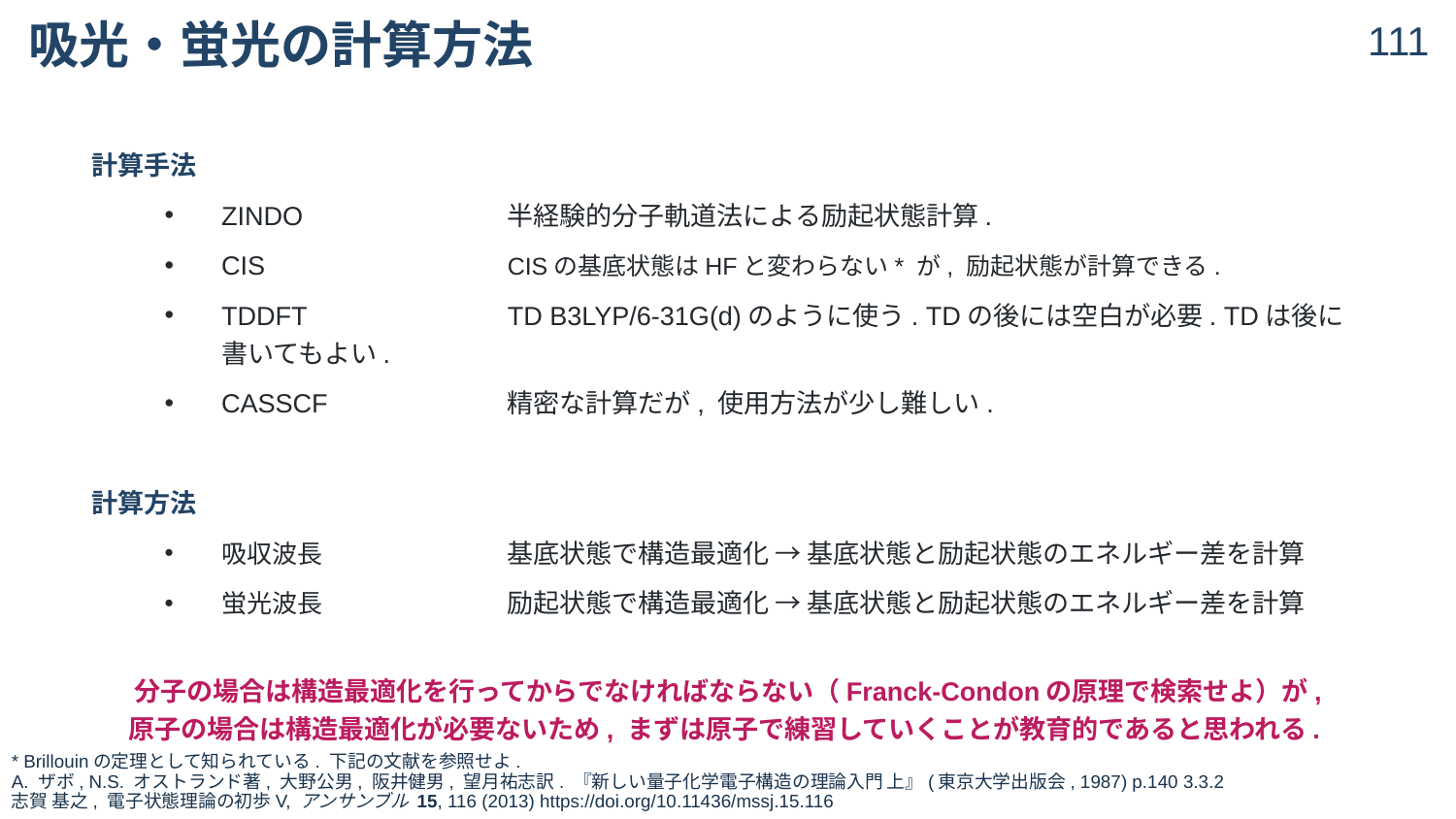

# 吸光・蛍光の計算方法
111
計算手法
ZINDO	半経験的分子軌道法による励起状態計算.
CIS	CISの基底状態はHFと変わらない* が, 励起状態が計算できる.
TDDFT	TD B3LYP/6-31G(d)のように使う. TDの後には空白が必要. TDは後に書いてもよい.
CASSCF	精密な計算だが, 使用方法が少し難しい.

計算方法
吸収波長	基底状態で構造最適化 → 基底状態と励起状態のエネルギー差を計算
蛍光波長	励起状態で構造最適化 → 基底状態と励起状態のエネルギー差を計算
分子の場合は構造最適化を行ってからでなければならない（Franck-Condonの原理で検索せよ）が,
原子の場合は構造最適化が必要ないため, まずは原子で練習していくことが教育的であると思われる.
* Brillouinの定理として知られている. 下記の文献を参照せよ.
A. ザボ, N.S. オストランド著, 大野公男, 阪井健男, 望月祐志訳. 『新しい量子化学電子構造の理論入門 上』(東京大学出版会, 1987) p.140 3.3.2
志賀 基之, 電子状態理論の初歩V, アンサンブル 15, 116 (2013) https://doi.org/10.11436/mssj.15.116